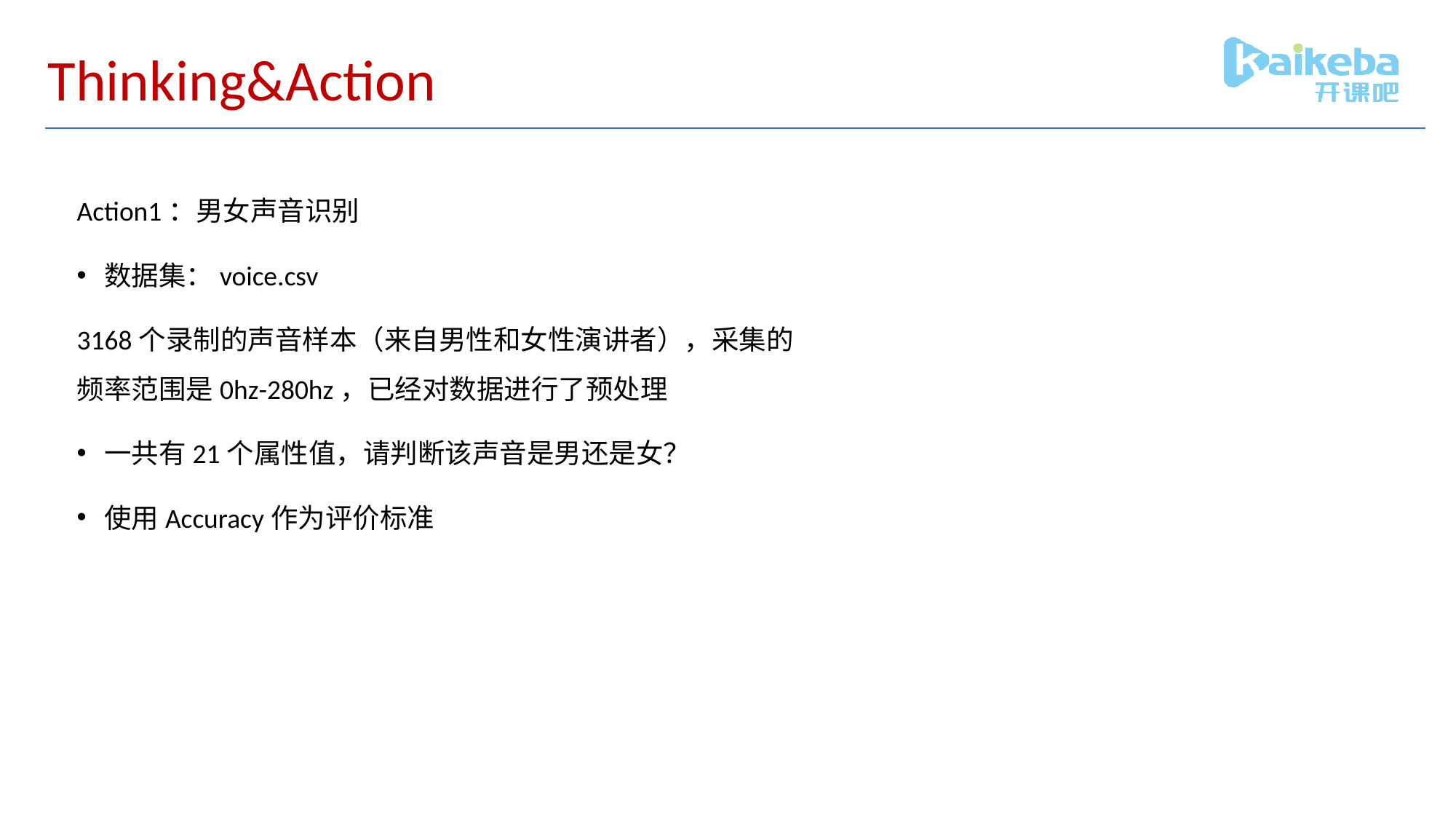

# Thinking&Action
Action1：男女声音识别
数据集：voice.csv
3168个录制的声音样本（来自男性和女性演讲者），采集的频率范围是0hz-280hz，已经对数据进行了预处理
一共有21个属性值，请判断该声音是男还是女？
使用Accuracy作为评价标准